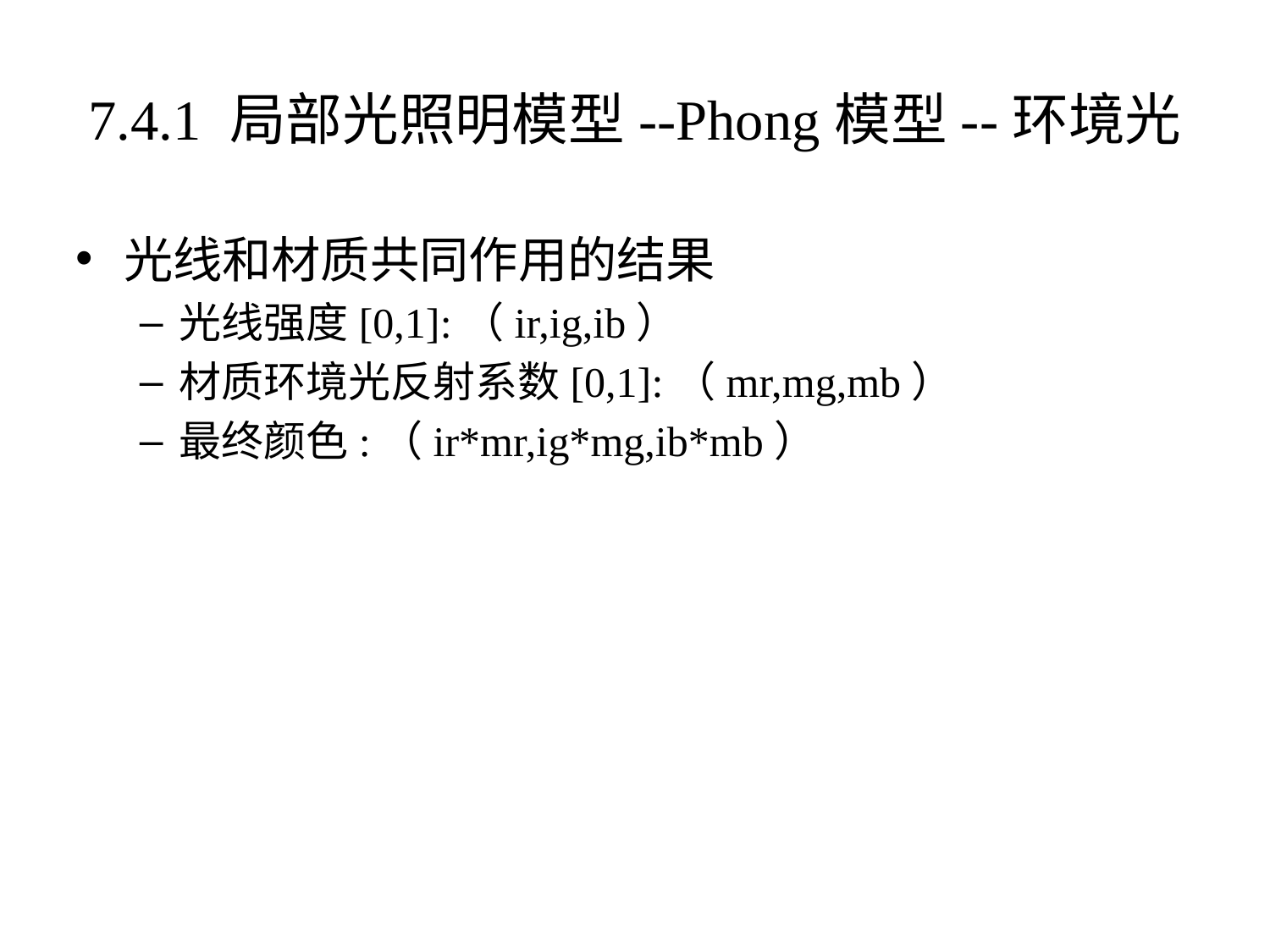

# 7.4.1 局部光照明模型--Phong模型--环境光
光线和材质共同作用的结果
光线强度[0,1]:（ir,ig,ib）
材质环境光反射系数[0,1]:（mr,mg,mb）
最终颜色:（ir*mr,ig*mg,ib*mb）